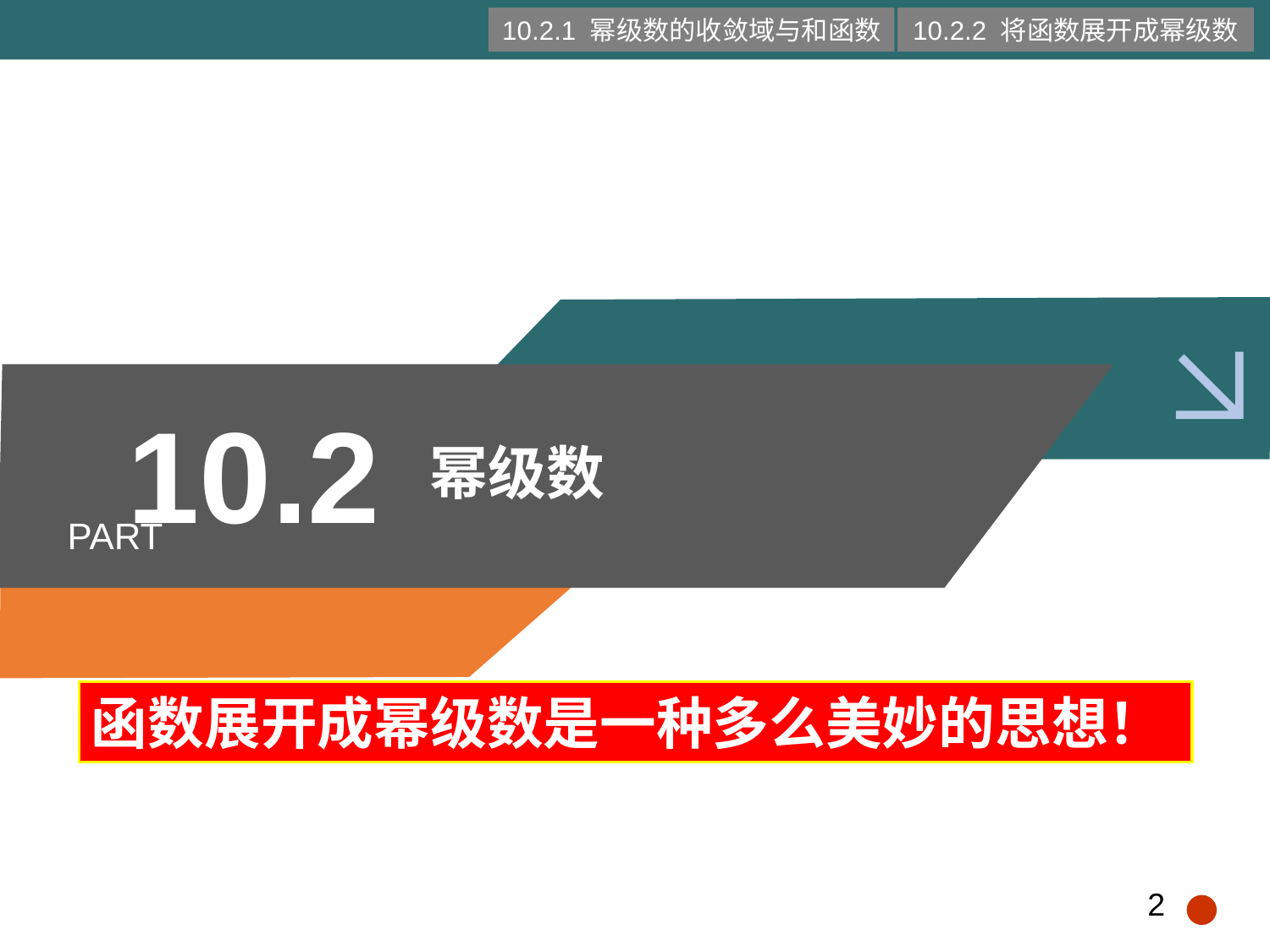

10.2.1 幂级数的收敛域与和函数
10.2.2 将函数展开成幂级数

10.2
幂级数
PART

函数展开成幂级数是一种多么美妙的思想！
2